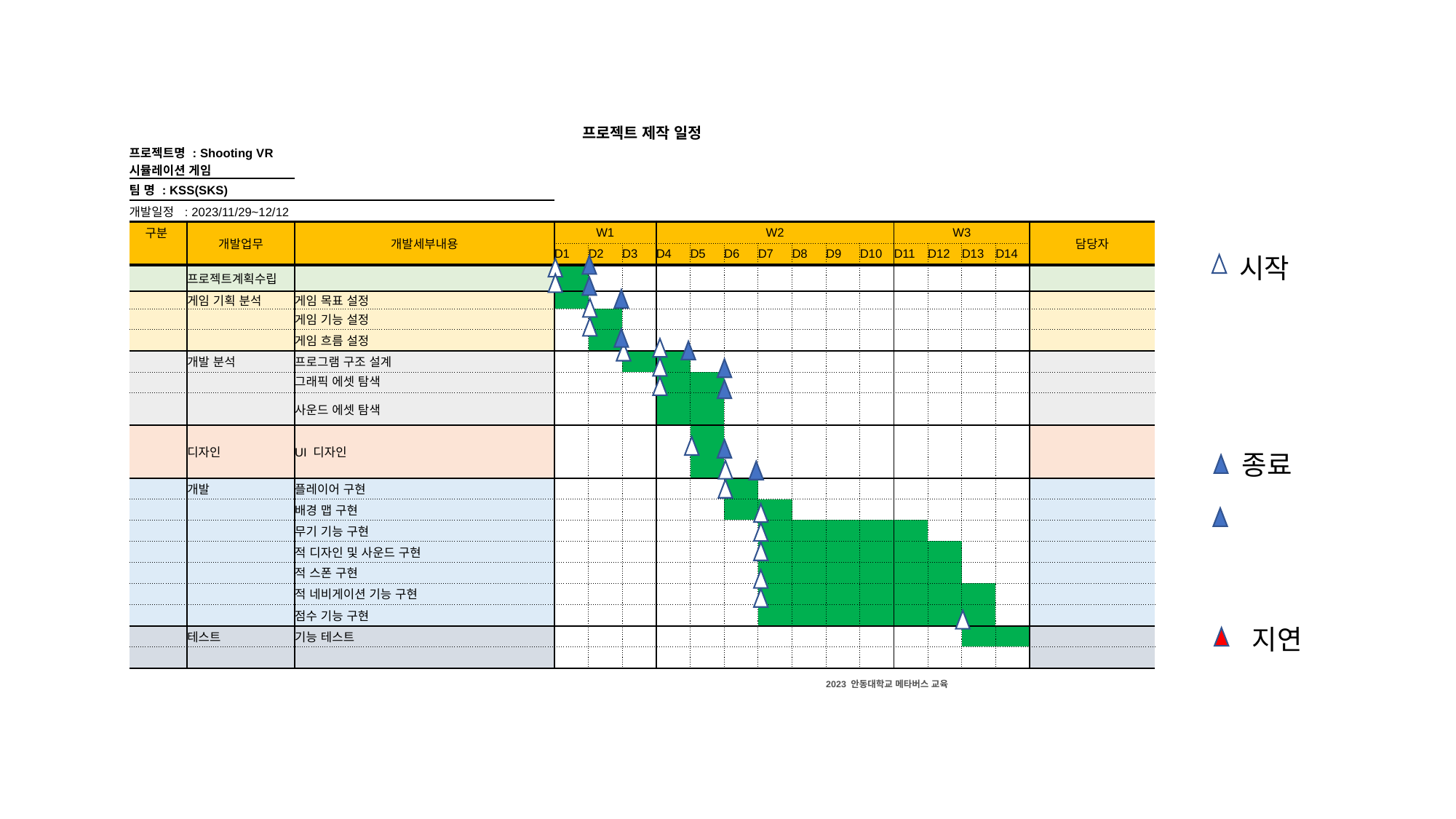

| 프로젝트 제작 일정 |  |  |  |  |  |  |  |  |  |  |  |  |  |  |  |  |  |
| --- | --- | --- | --- | --- | --- | --- | --- | --- | --- | --- | --- | --- | --- | --- | --- | --- | --- |
| 프로젝트명 : Shooting VR 시뮬레이션 게임 |  |  |  |  |  |  |  |  |  |  |  |  |  |  |  |  |  |
| 팀 명 : KSS(SKS) |  |  |  |  |  |  |  |  |  |  |  |  |  |  |  |  |  |
| 개발일정 : 2023/11/29~12/12 |  |  |  |  |  |  |  |  |  |  |  |  |  |  |  |  |  |
| 구분 | 개발업무 | 개발세부내용 | W1 |  |  | W2 |  |  |  |  |  |  | W3 |  |  |  | 담당자 |
|  |  |  | D1 | D2 | D3 | D4 | D5 | D6 | D7 | D8 | D9 | D10 | D11 | D12 | D13 | D14 |  |
|  | 프로젝트계획수립 |  |  |  |  |  |  |  |  |  |  |  |  |  |  |  |  |
|  | 게임 기획 분석 | 게임 목표 설정 |  |  |  |  |  |  |  |  |  |  |  |  |  |  |  |
|  |  | 게임 기능 설정 |  |  |  |  |  |  |  |  |  |  |  |  |  |  |  |
|  |  | 게임 흐름 설정 |  |  |  |  |  |  |  |  |  |  |  |  |  |  |  |
|  | 개발 분석 | 프로그램 구조 설계 |  |  |  |  |  |  |  |  |  |  |  |  |  |  |  |
|  |  | 그래픽 에셋 탐색 |  |  |  |  |  |  |  |  |  |  |  |  |  |  |  |
|  |  | 사운드 에셋 탐색 |  |  |  |  |  |  |  |  |  |  |  |  |  |  |  |
|  | 디자인 | UI 디자인 |  |  |  |  |  |  |  |  |  |  |  |  |  |  |  |
|  | 개발 | 플레이어 구현 |  |  |  |  |  |  |  |  |  |  |  |  |  |  |  |
|  |  | 배경 맵 구현 |  |  |  |  |  |  |  |  |  |  |  |  |  |  |  |
|  |  | 무기 기능 구현 |  |  |  |  |  |  |  |  |  |  |  |  |  |  |  |
|  |  | 적 디자인 및 사운드 구현 |  |  |  |  |  |  |  |  |  |  |  |  |  |  |  |
|  |  | 적 스폰 구현 |  |  |  |  |  |  |  |  |  |  |  |  |  |  |  |
|  |  | 적 네비게이션 기능 구현 |  |  |  |  |  |  |  |  |  |  |  |  |  |  |  |
|  |  | 점수 기능 구현 |  |  |  |  |  |  |  |  |  |  |  |  |  |  |  |
|  | 테스트 | 기능 테스트 |  |  |  |  |  |  |  |  |  |  |  |  |  |  |  |
|  |  |  |  |  |  |  |  |  |  |  |  |  |  |  |  |  |  |
|  |  |  |  |  |  |  |  |  |  |  | 2023 안동대학교 메타버스 교육 |  |  |  |  |  |  |
시작

종료

지연